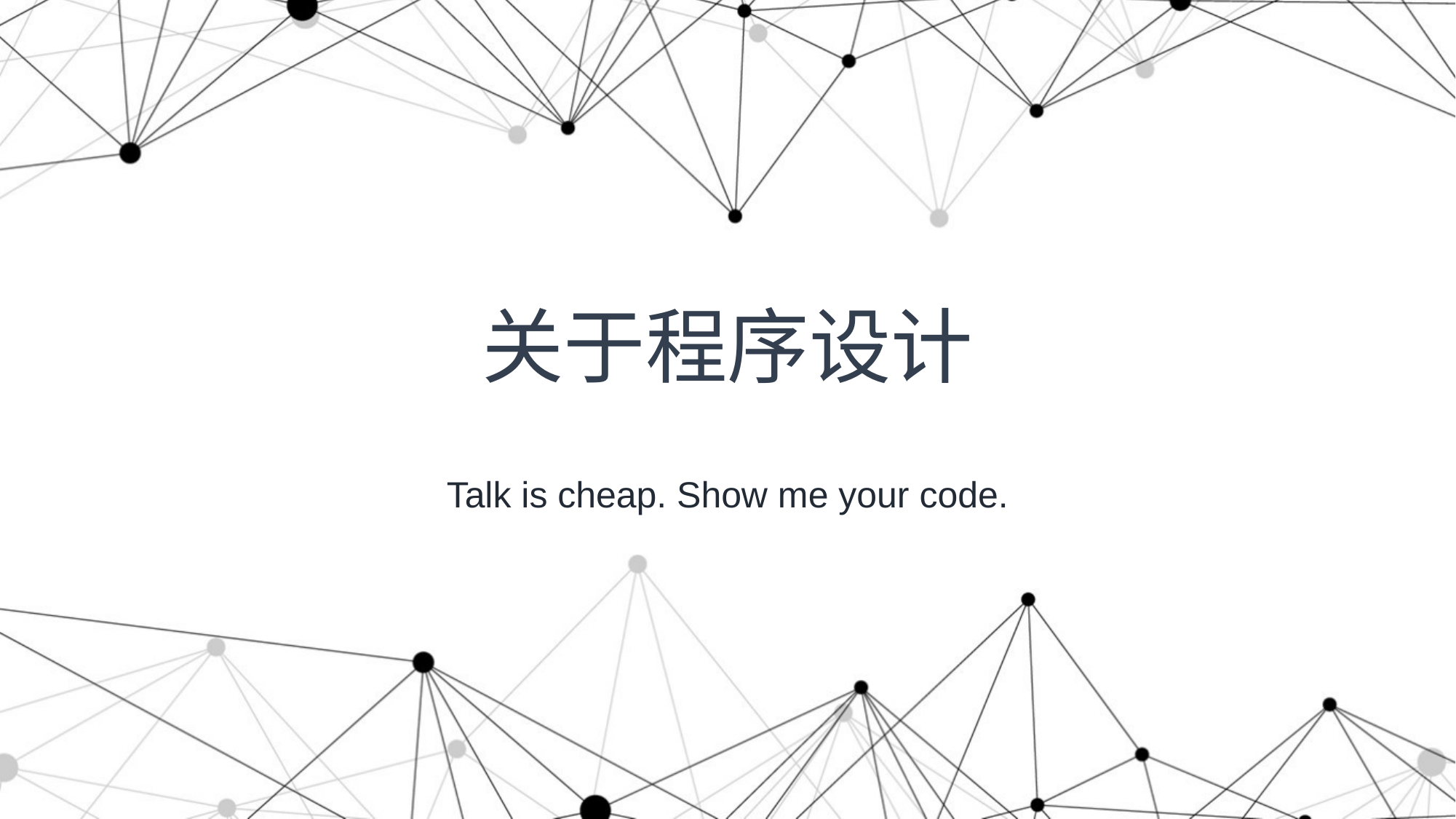

关于程序设计
Talk is cheap. Show me your code.